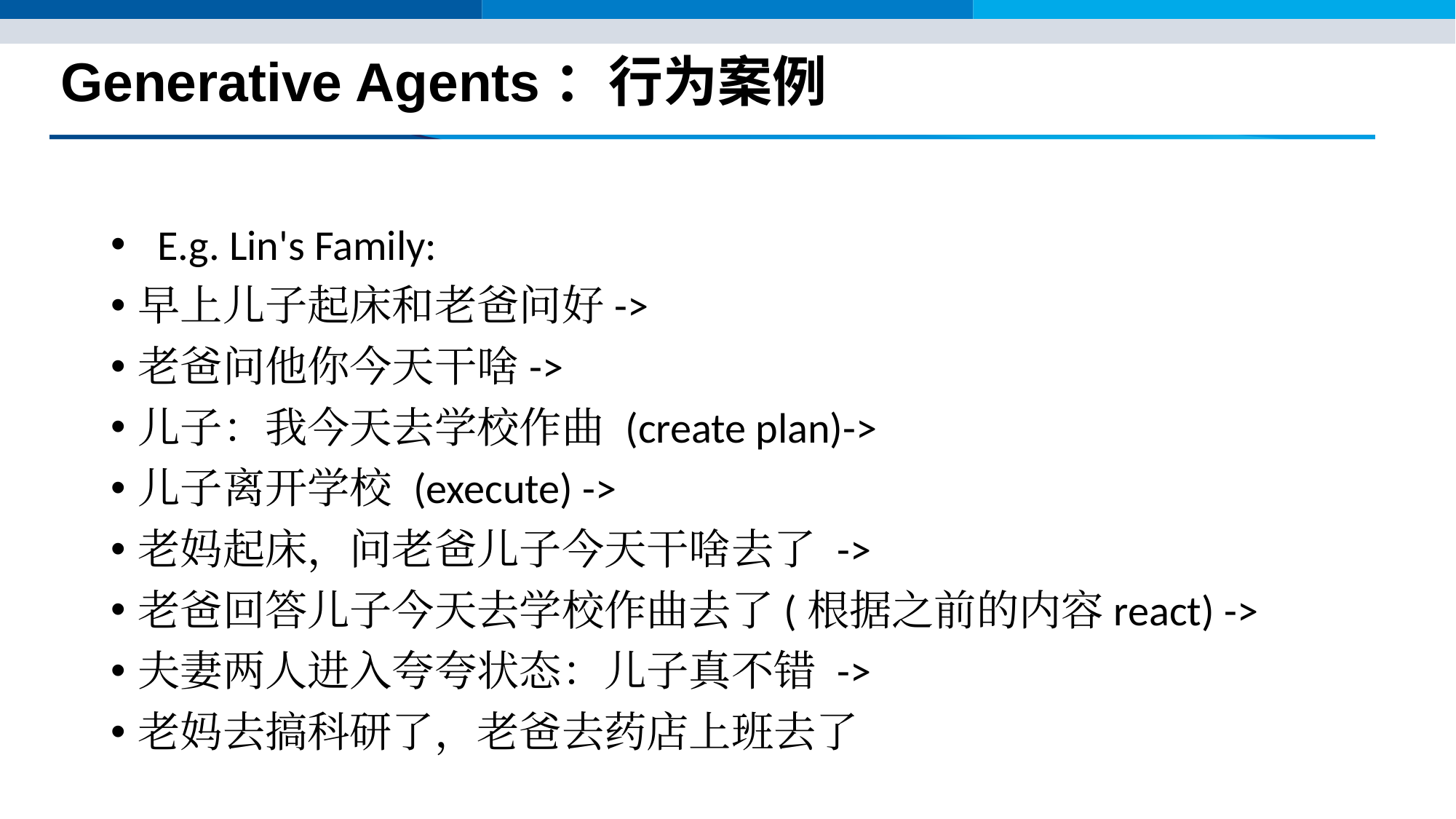

# Generative Agents：行为案例
  E.g. Lin's Family:
早上儿子起床和老爸问好->
老爸问他你今天干啥->
儿子：我今天去学校作曲 (create plan)->
儿子离开学校 (execute) ->
老妈起床，问老爸儿子今天干啥去了 ->
老爸回答儿子今天去学校作曲去了(根据之前的内容react) ->
夫妻两人进入夸夸状态：儿子真不错 ->
老妈去搞科研了，老爸去药店上班去了